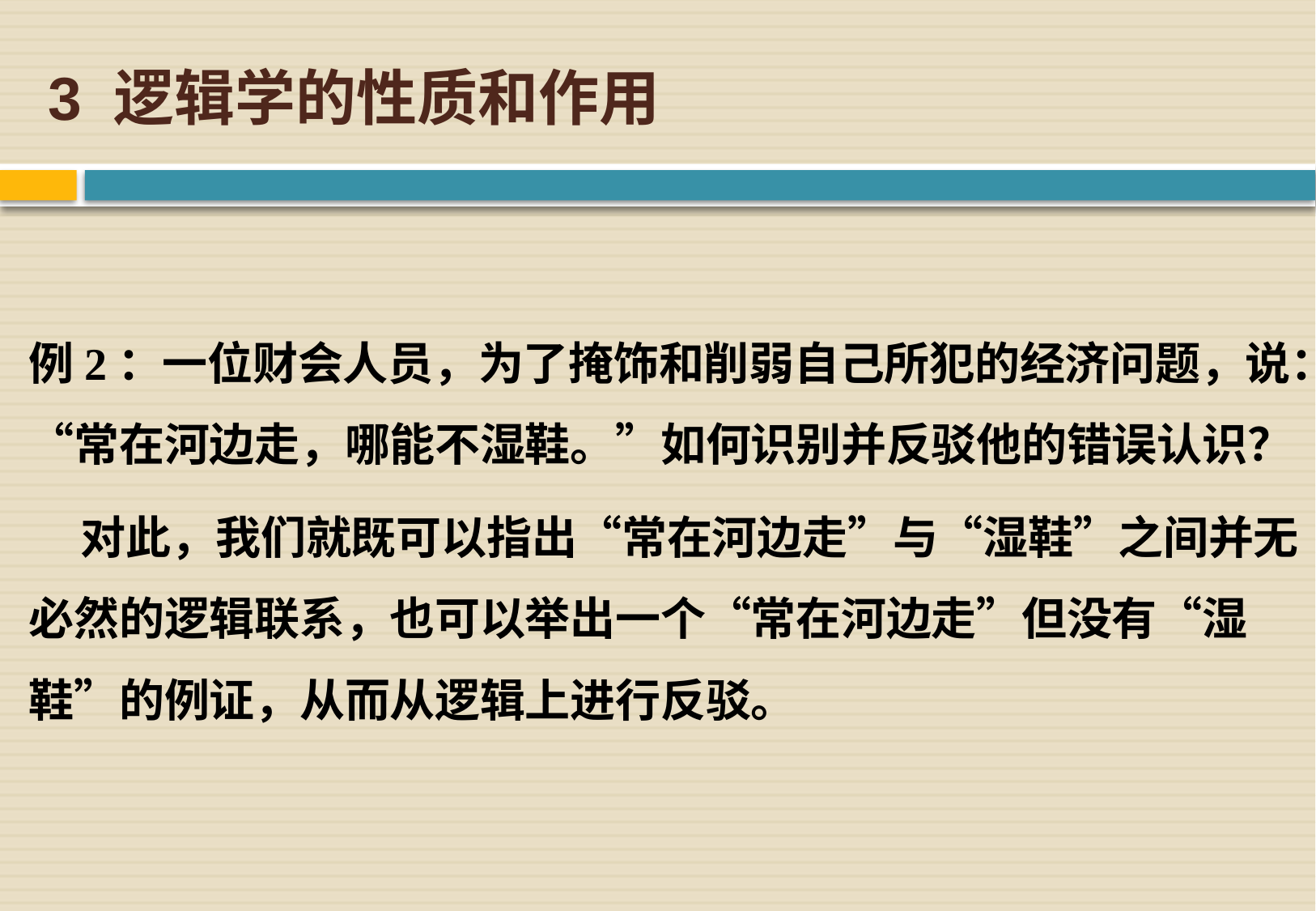

# 3 逻辑学的性质和作用

例2：一位财会人员，为了掩饰和削弱自己所犯的经济问题，说：“常在河边走，哪能不湿鞋。”如何识别并反驳他的错误认识？
    对此，我们就既可以指出“常在河边走”与“湿鞋”之间并无必然的逻辑联系，也可以举出一个“常在河边走”但没有“湿鞋”的例证，从而从逻辑上进行反驳。